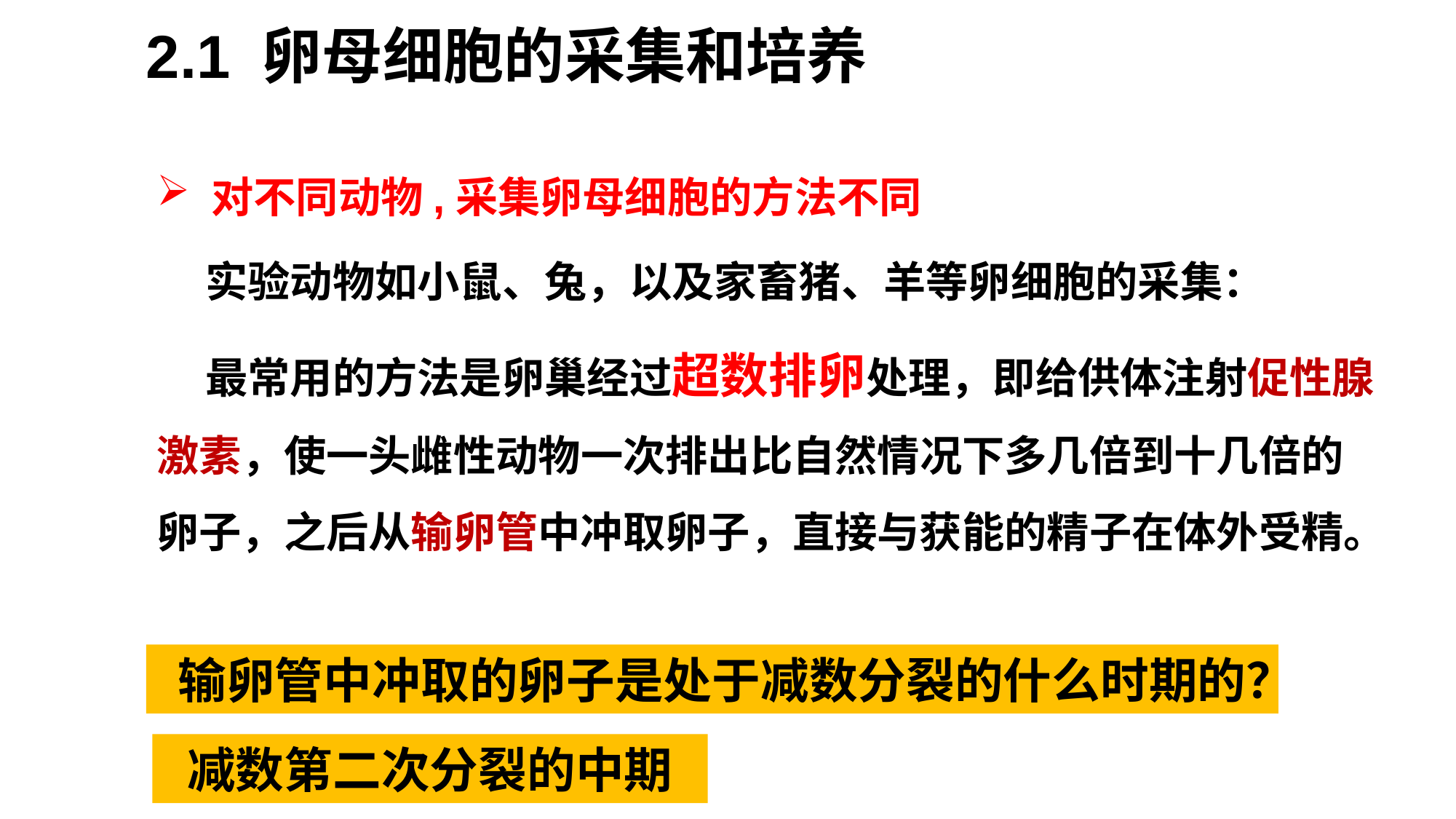

2.1 卵母细胞的采集和培养
对不同动物,采集卵母细胞的方法不同
    实验动物如小鼠、兔，以及家畜猪、羊等卵细胞的采集：
    最常用的方法是卵巢经过超数排卵处理，即给供体注射促性腺激素，使一头雌性动物一次排出比自然情况下多几倍到十几倍的卵子，之后从输卵管中冲取卵子，直接与获能的精子在体外受精。
输卵管中冲取的卵子是处于减数分裂的什么时期的？
减数第二次分裂的中期